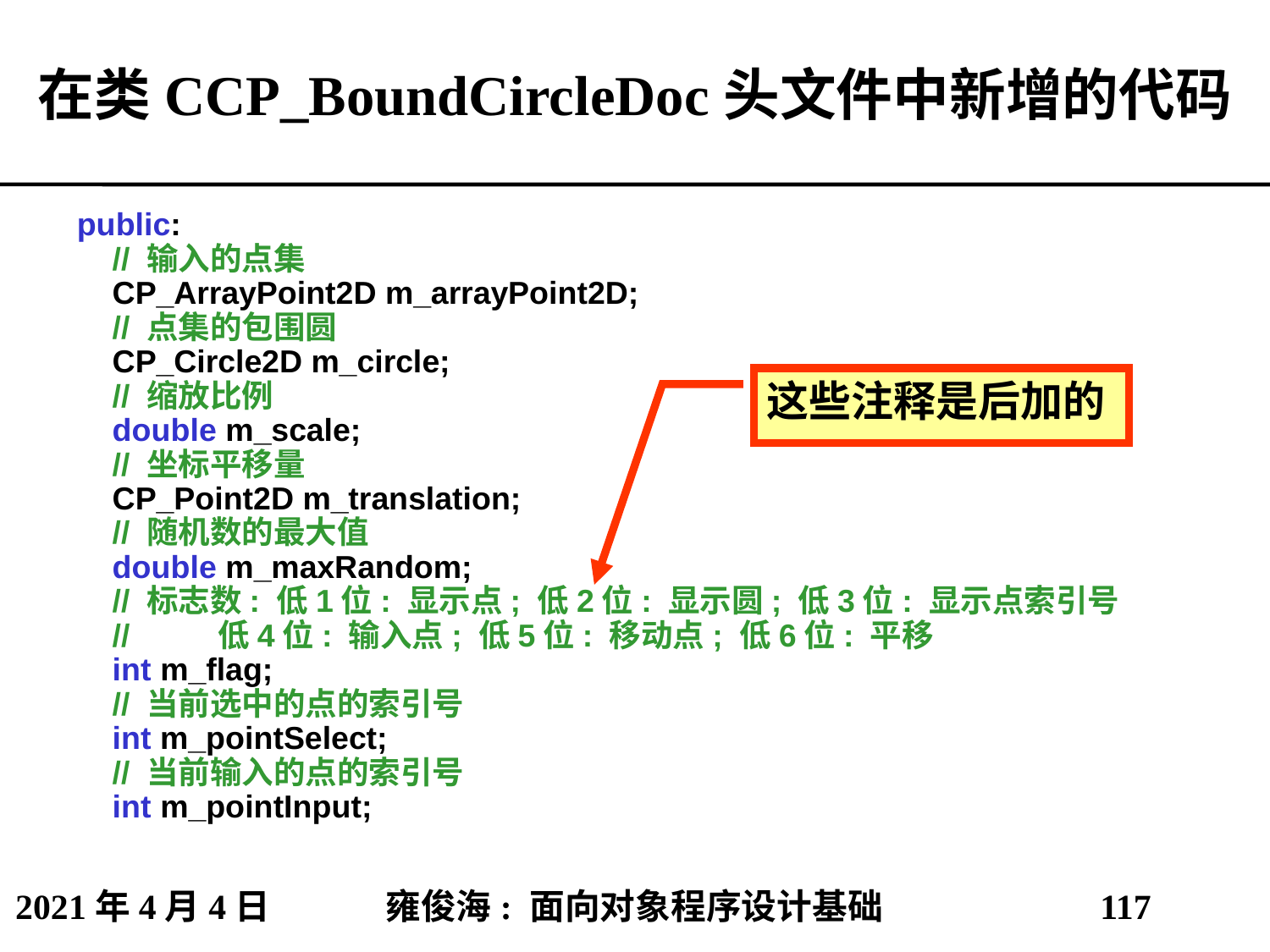

# 在类CCP_BoundCircleDoc头文件中新增的代码

public:
    // 输入的点集
    CP_ArrayPoint2D m_arrayPoint2D;
    // 点集的包围圆
    CP_Circle2D m_circle;
    // 缩放比例
    double m_scale;
    // 坐标平移量
    CP_Point2D m_translation;
    // 随机数的最大值
    double m_maxRandom;
    // 标志数: 低1位: 显示点; 低2位: 显示圆; 低3位: 显示点索引号
    //         低4位: 输入点; 低5位: 移动点; 低6位: 平移
    int m_flag;
    // 当前选中的点的索引号
    int m_pointSelect;
    // 当前输入的点的索引号
    int m_pointInput;
这些注释是后加的
2021年4月4日
雍俊海: 面向对象程序设计基础
117